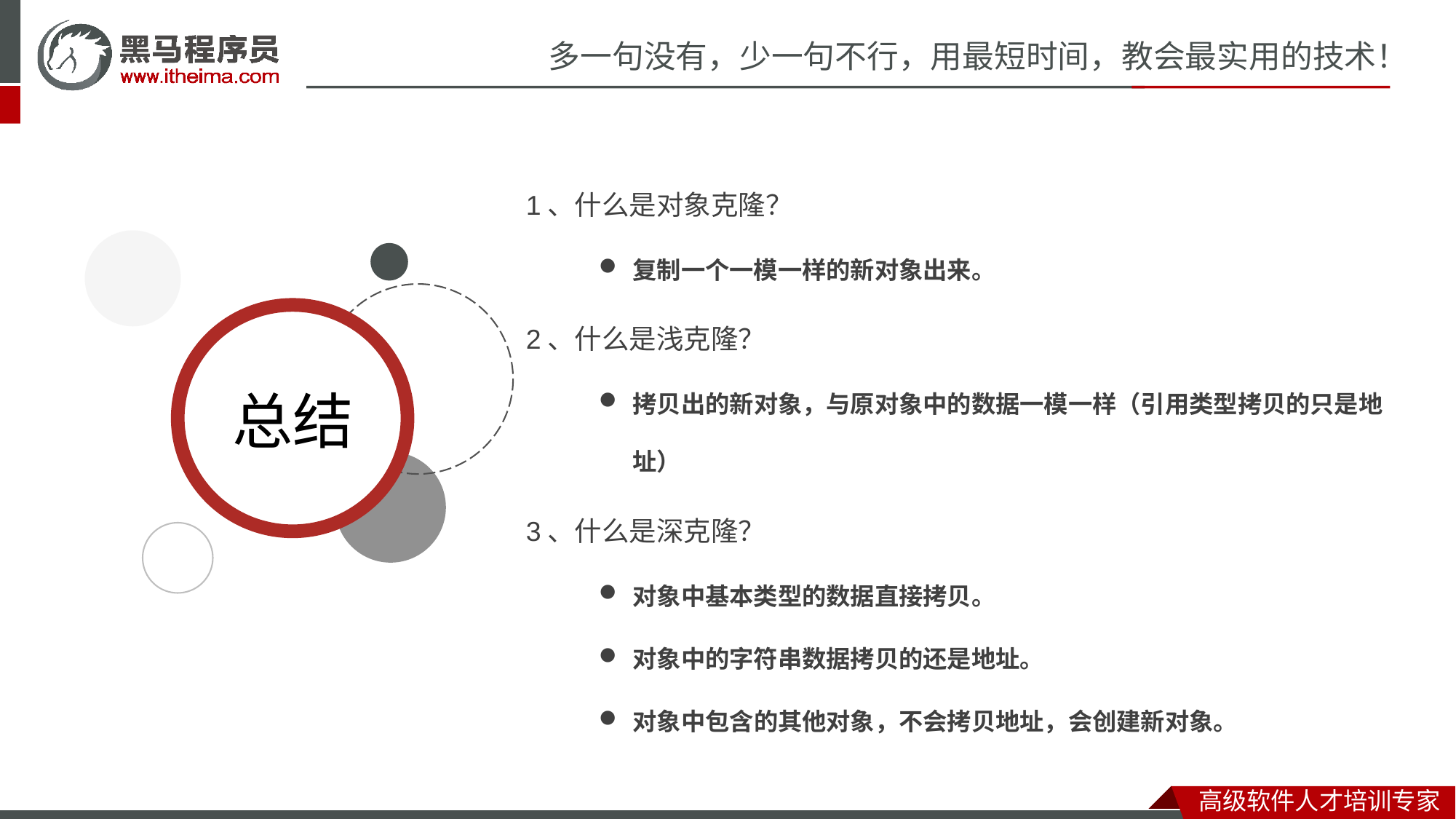

1、什么是对象克隆？
复制一个一模一样的新对象出来。
2、什么是浅克隆？
拷贝出的新对象，与原对象中的数据一模一样（引用类型拷贝的只是地址）
3、什么是深克隆？
对象中基本类型的数据直接拷贝。
对象中的字符串数据拷贝的还是地址。
对象中包含的其他对象，不会拷贝地址，会创建新对象。